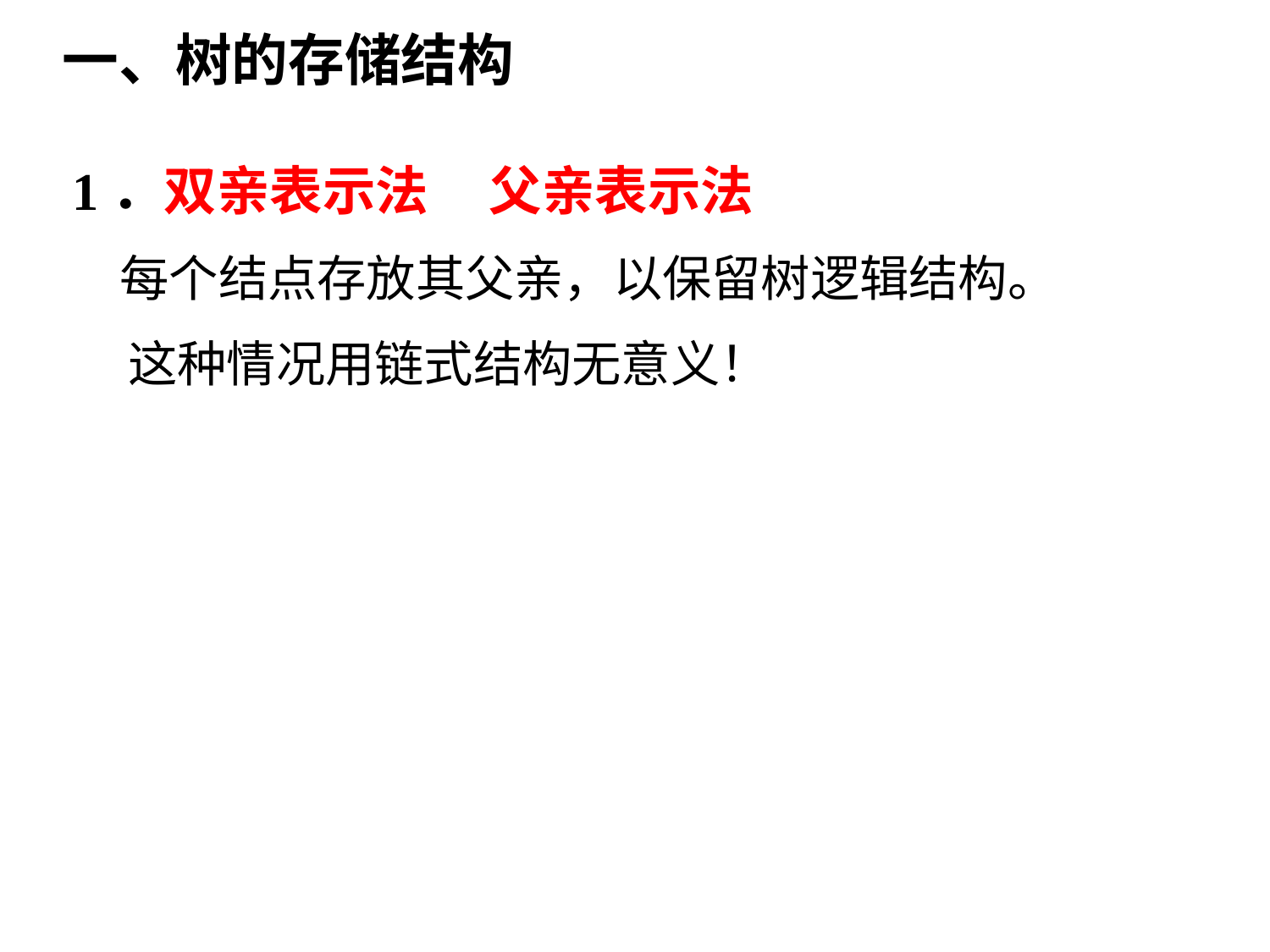

# 一、树的存储结构
1．双亲表示法     父亲表示法
	每个结点存放其父亲，以保留树逻辑结构。
    这种情况用链式结构无意义！